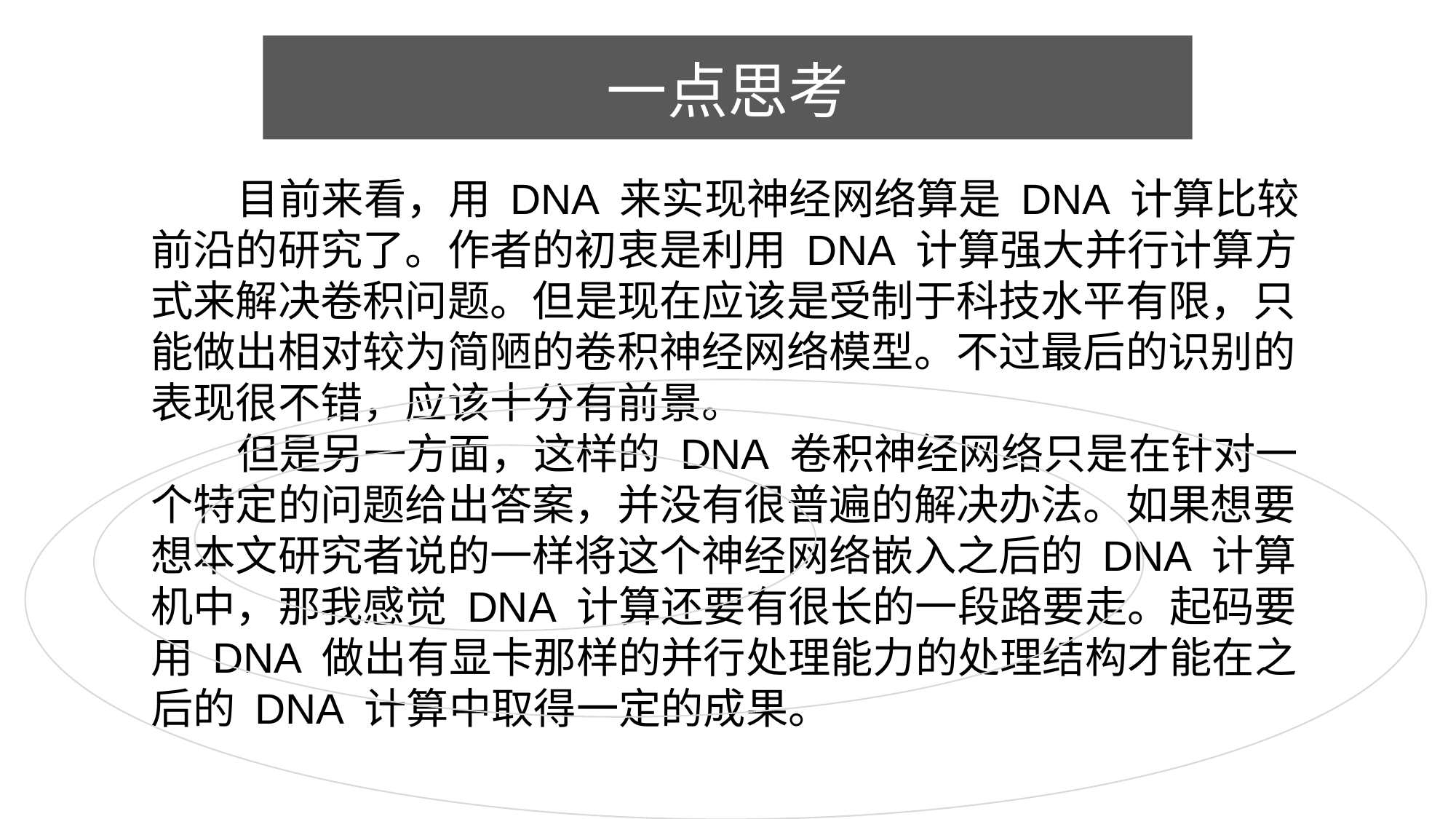

一点思考
        目前来看，用 DNA 来实现神经网络算是 DNA 计算比较前沿的研究了。作者的初衷是利用 DNA 计算强大并行计算方式来解决卷积问题。但是现在应该是受制于科技水平有限，只能做出相对较为简陋的卷积神经网络模型。不过最后的识别的表现很不错，应该十分有前景。
        但是另一方面，这样的 DNA 卷积神经网络只是在针对一个特定的问题给出答案，并没有很普遍的解决办法。如果想要想本文研究者说的一样将这个神经网络嵌入之后的 DNA 计算机中，那我感觉 DNA 计算还要有很长的一段路要走。起码要用 DNA 做出有显卡那样的并行处理能力的处理结构才能在之后的 DNA 计算中取得一定的成果。